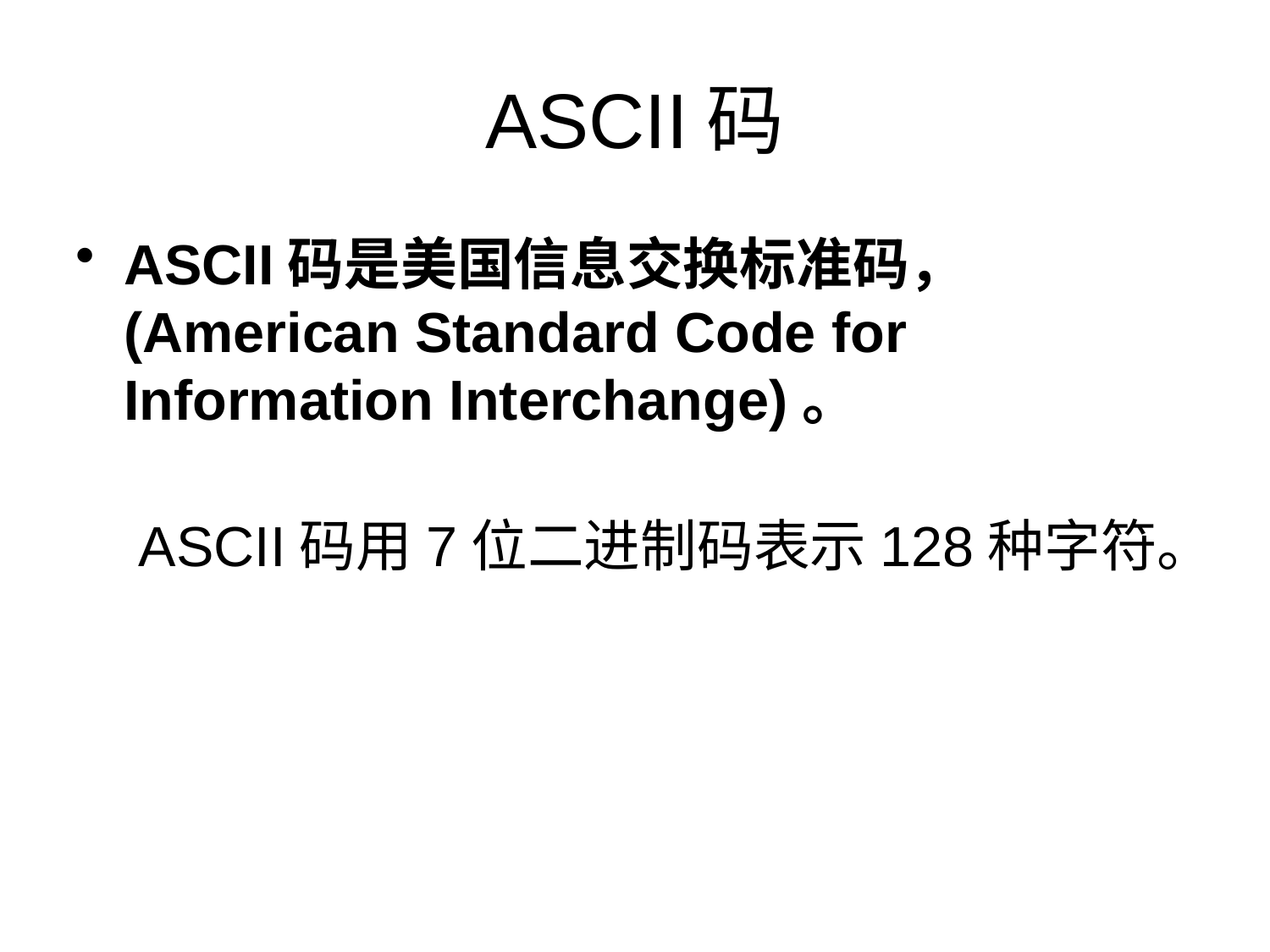

# ASCII码
ASCII码是美国信息交换标准码，    (American Standard Code for Information Interchange)。
    ASCII码用7位二进制码表示128种字符。